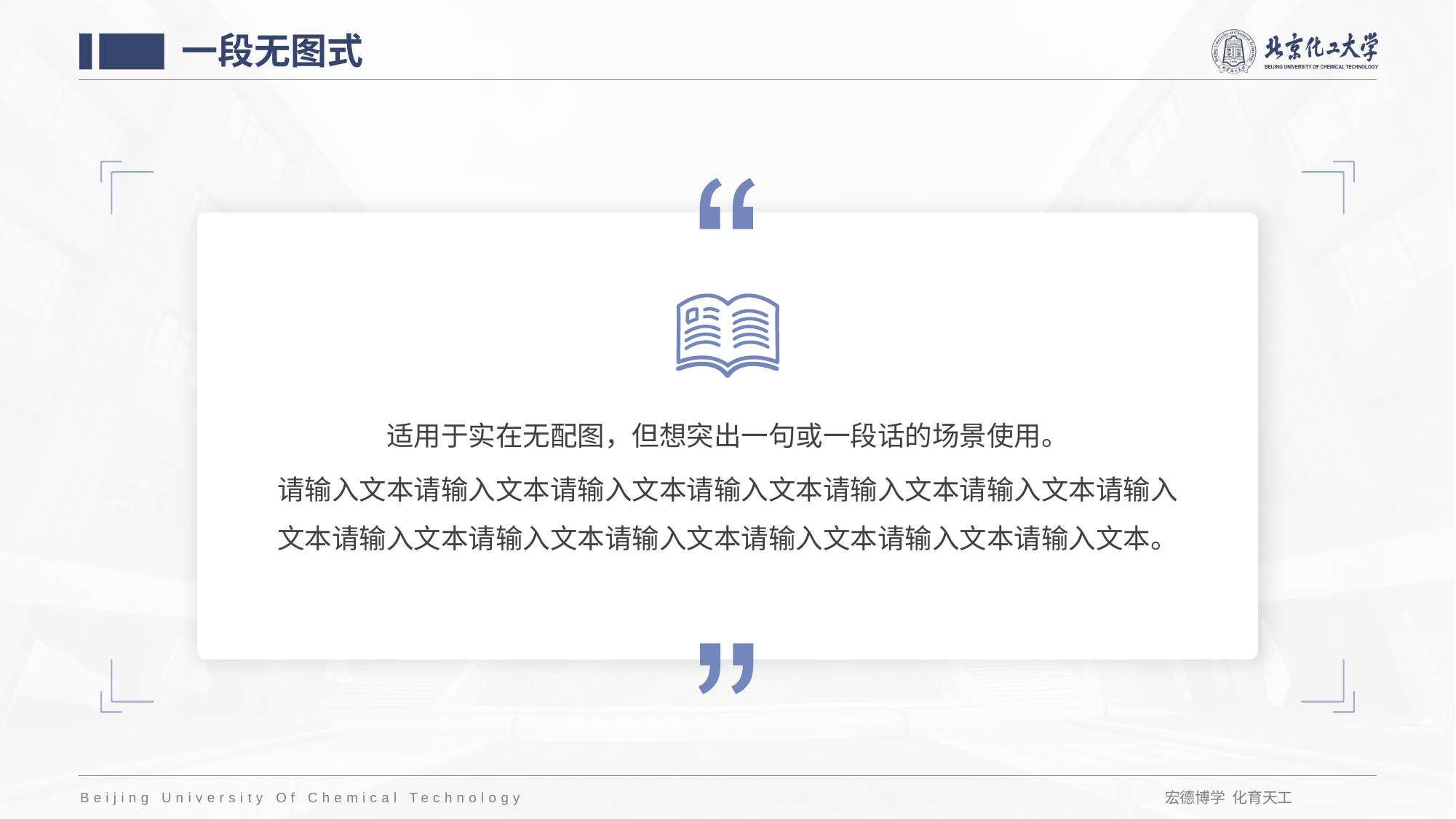

一段无图式

适用于实在无配图，但想突出一句或一段话的场景使用。
请输入文本请输入文本请输入文本请输入文本请输入文本请输入文本请输入文本请输入文本请输入文本请输入文本请输入文本请输入文本请输入文本。